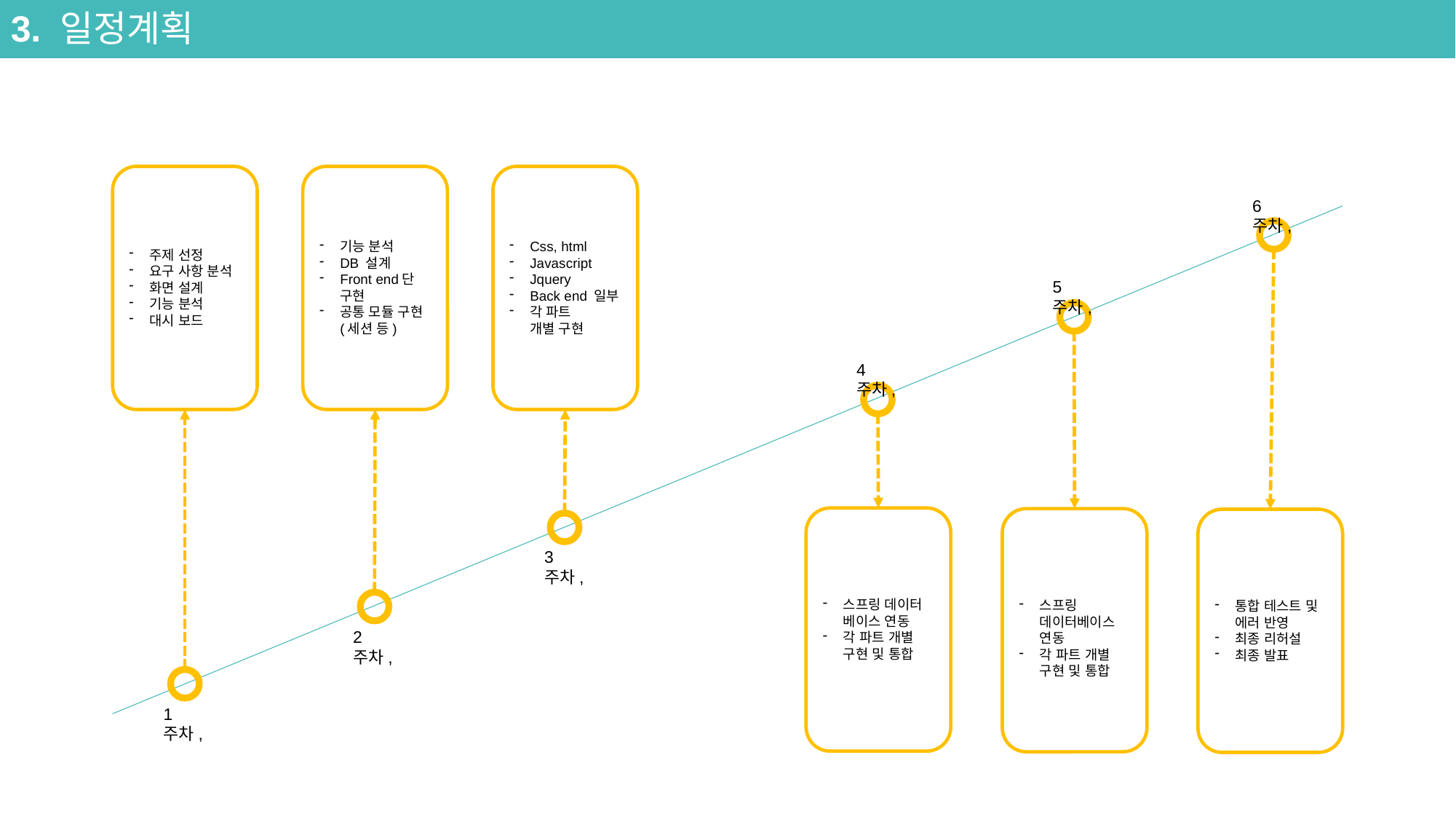

3. 일정계획

6주차,

기능 분석
DB 설계
Front end단
구현
공통 모듈 구현
(세션 등)
Css, html
Javascript
Jquery
Back end 일부
각 파트
개별 구현
주제 선정
요구 사항 분석
화면 설계
기능 분석
대시 보드
5주차,

4주차,

3주차,
스프링 데이터 베이스 연동
각 파트 개별
구현 및 통합
스프링 데이터베이스 연동
각 파트 개별
구현 및 통합

통합 테스트 및
에러 반영
최종 리허설
최종 발표
2주차,

1주차,